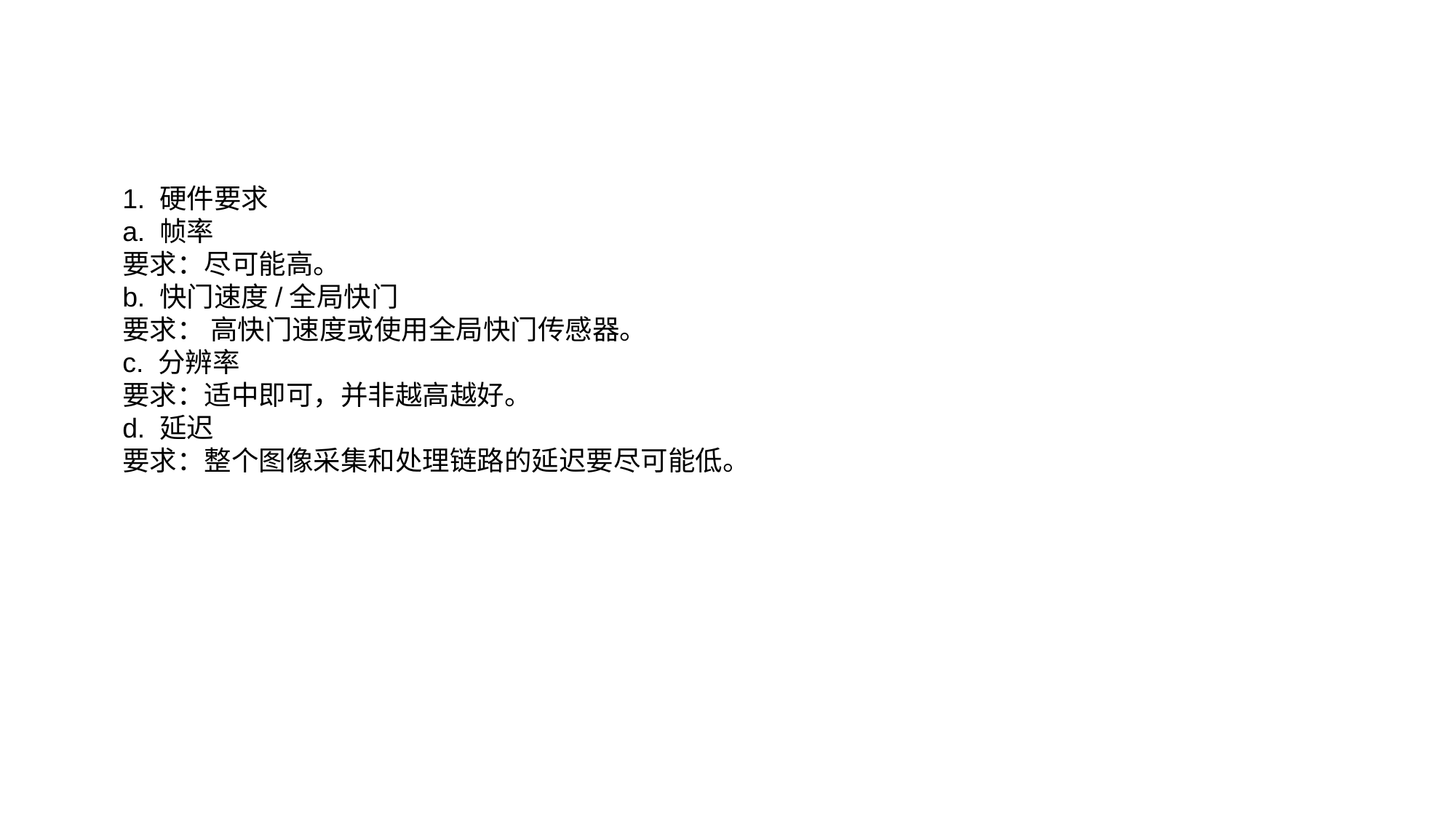

1. 硬件要求
a. 帧率
要求：尽可能高。
b. 快门速度/全局快门
要求： 高快门速度或使用全局快门传感器。
c. 分辨率
要求：适中即可，并非越高越好。
d. 延迟
要求：整个图像采集和处理链路的延迟要尽可能低。